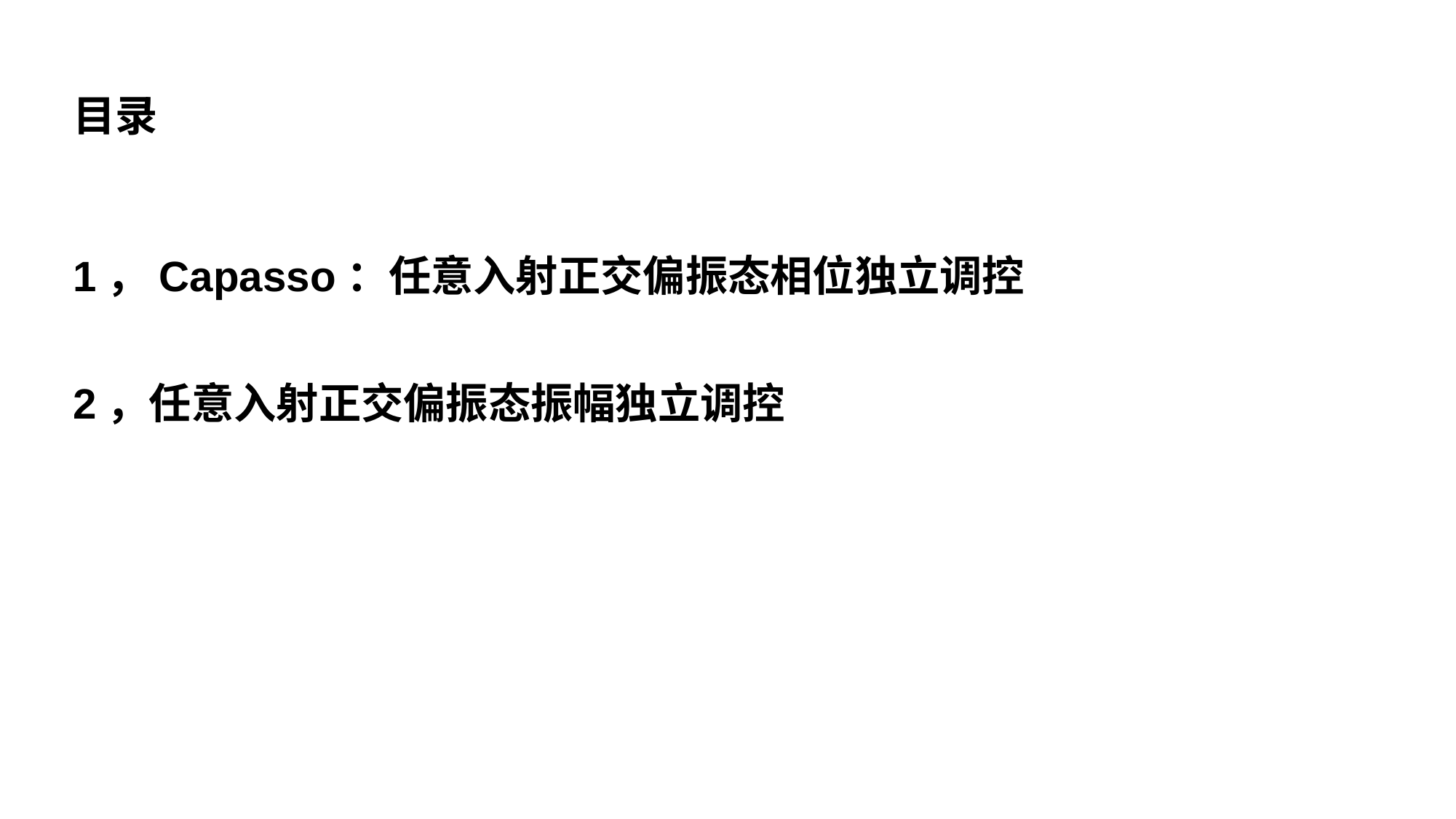

目录

1，Capasso：任意入射正交偏振态相位独立调控
2，任意入射正交偏振态振幅独立调控